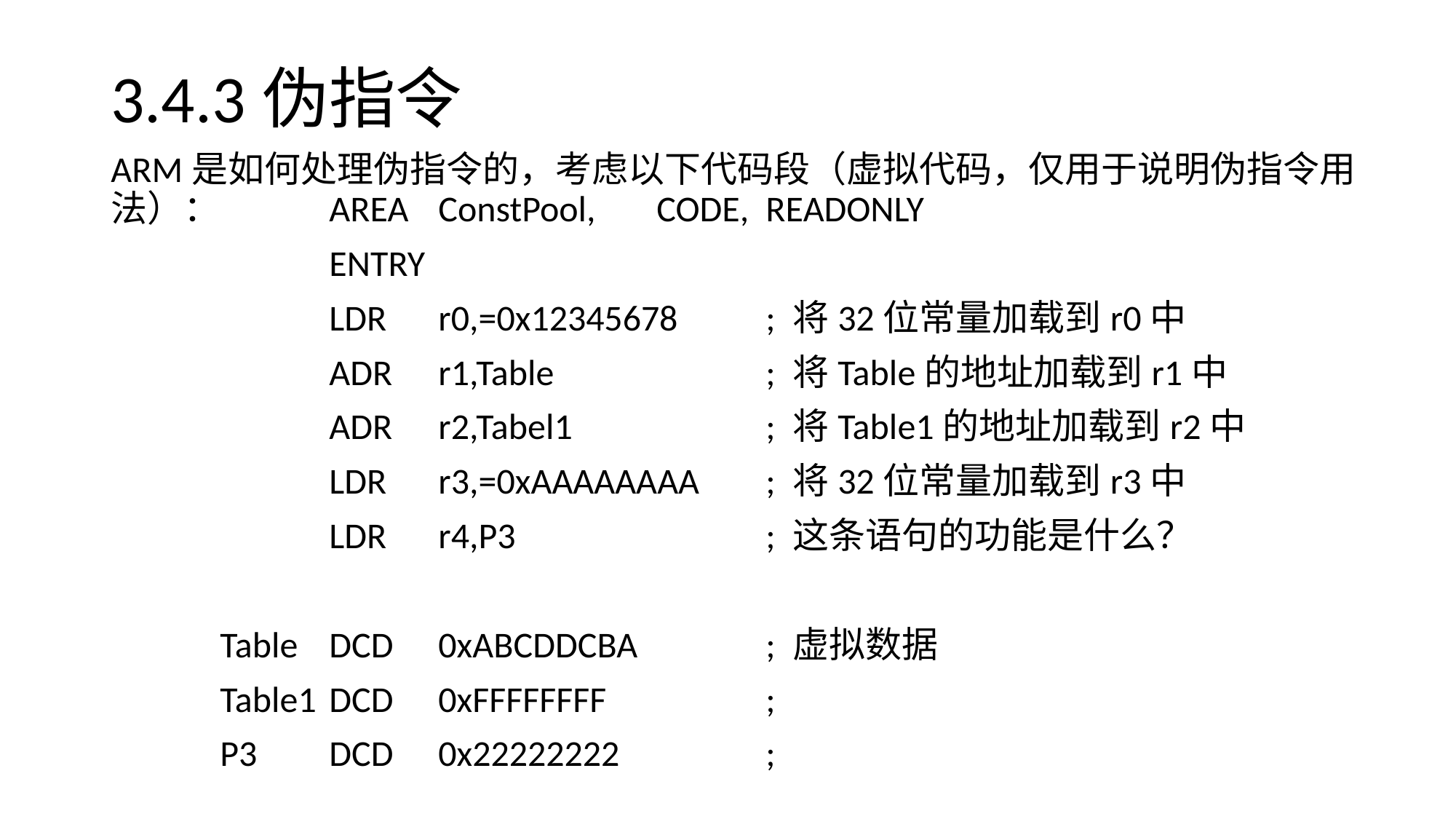

# 3.4.3伪指令
ARM是如何处理伪指令的，考虑以下代码段（虚拟代码，仅用于说明伪指令用法）：	AREA	ConstPool,	CODE,	READONLY
		ENTRY
		LDR	r0,=0x12345678	; 将32位常量加载到r0中
		ADR	r1,Table		; 将Table的地址加载到r1中
		ADR	r2,Tabel1		; 将Table1的地址加载到r2中
		LDR	r3,=0xAAAAAAAA	; 将32位常量加载到r3中
		LDR	r4,P3			; 这条语句的功能是什么？

	Table	DCD	0xABCDDCBA		; 虚拟数据
	Table1	DCD	0xFFFFFFFF		;
	P3	DCD	0x22222222		;